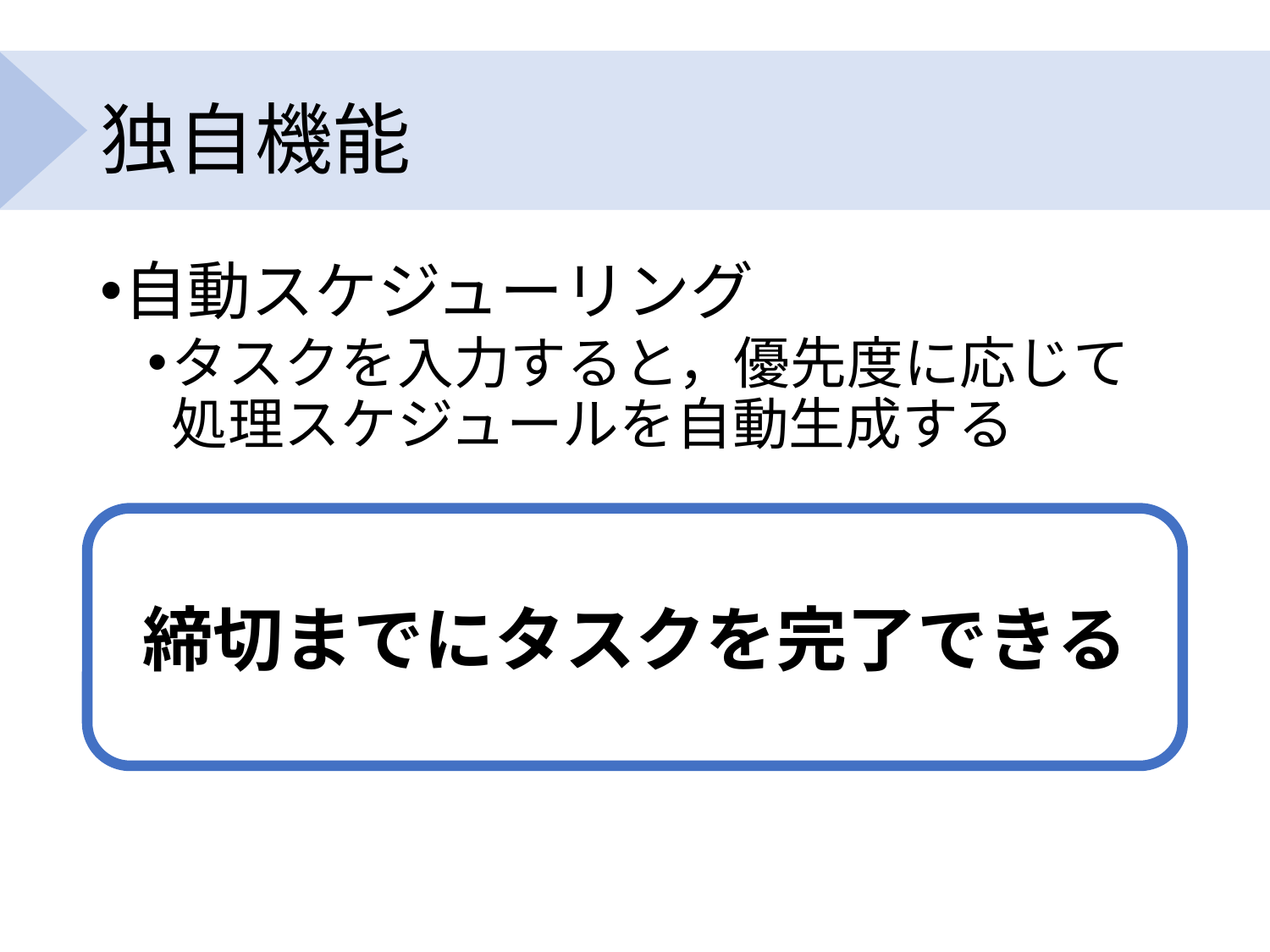

# 独自機能
自動スケジューリング
タスクを入力すると，優先度に応じて処理スケジュールを自動生成する
締切までにタスクを完了できる